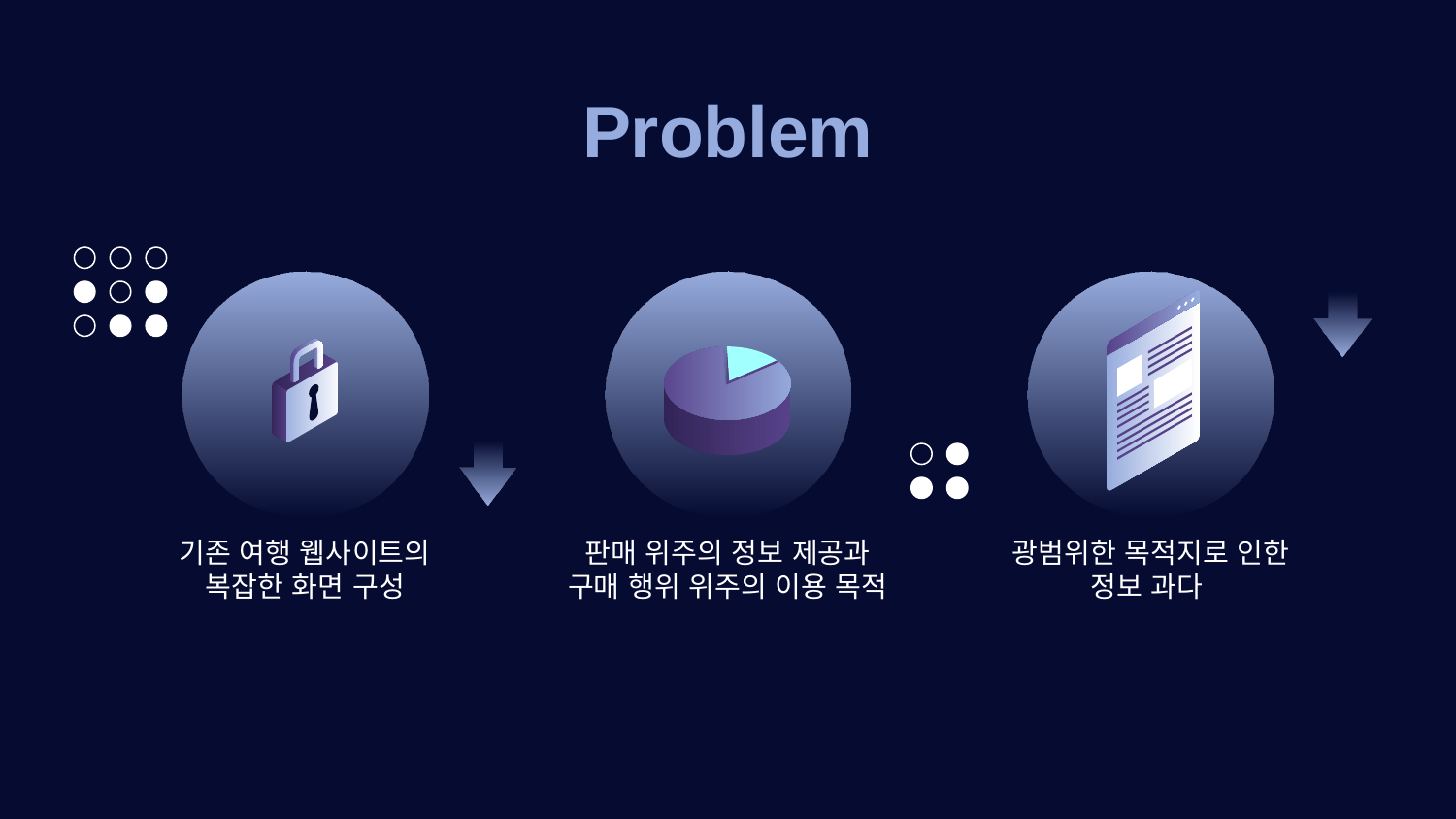

# Problem

기존 여행 웹사이트의
복잡한 화면 구성
판매 위주의 정보 제공과
구매 행위 위주의 이용 목적
광범위한 목적지로 인한
정보 과다